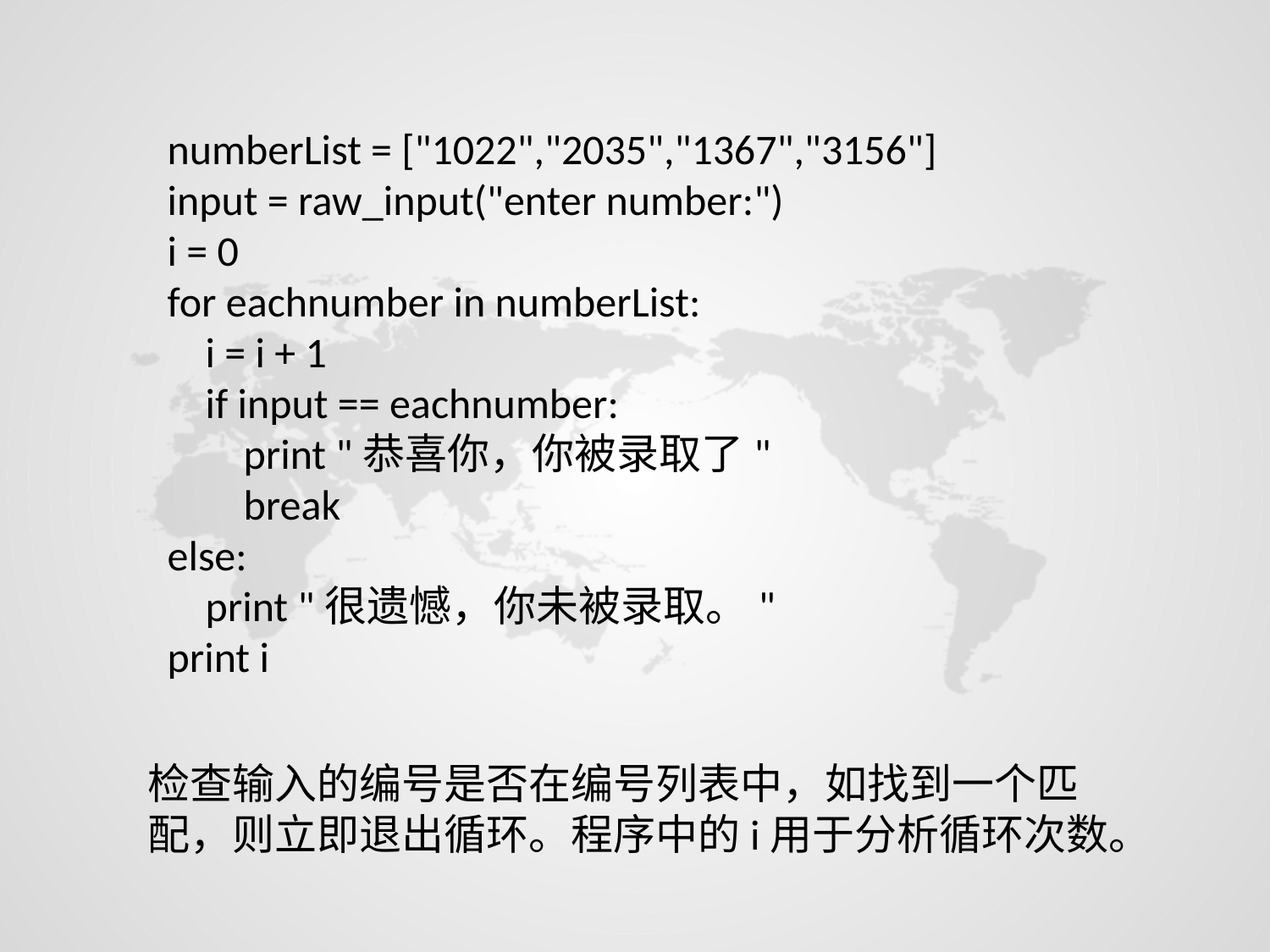

numberList = ["1022","2035","1367","3156"]
input = raw_input("enter number:")
i = 0
for eachnumber in numberList:
    i = i + 1
    if input == eachnumber:
        print "恭喜你，你被录取了"
        break
else:
    print "很遗憾，你未被录取。"
print i
检查输入的编号是否在编号列表中，如找到一个匹配，则立即退出循环。程序中的i用于分析循环次数。